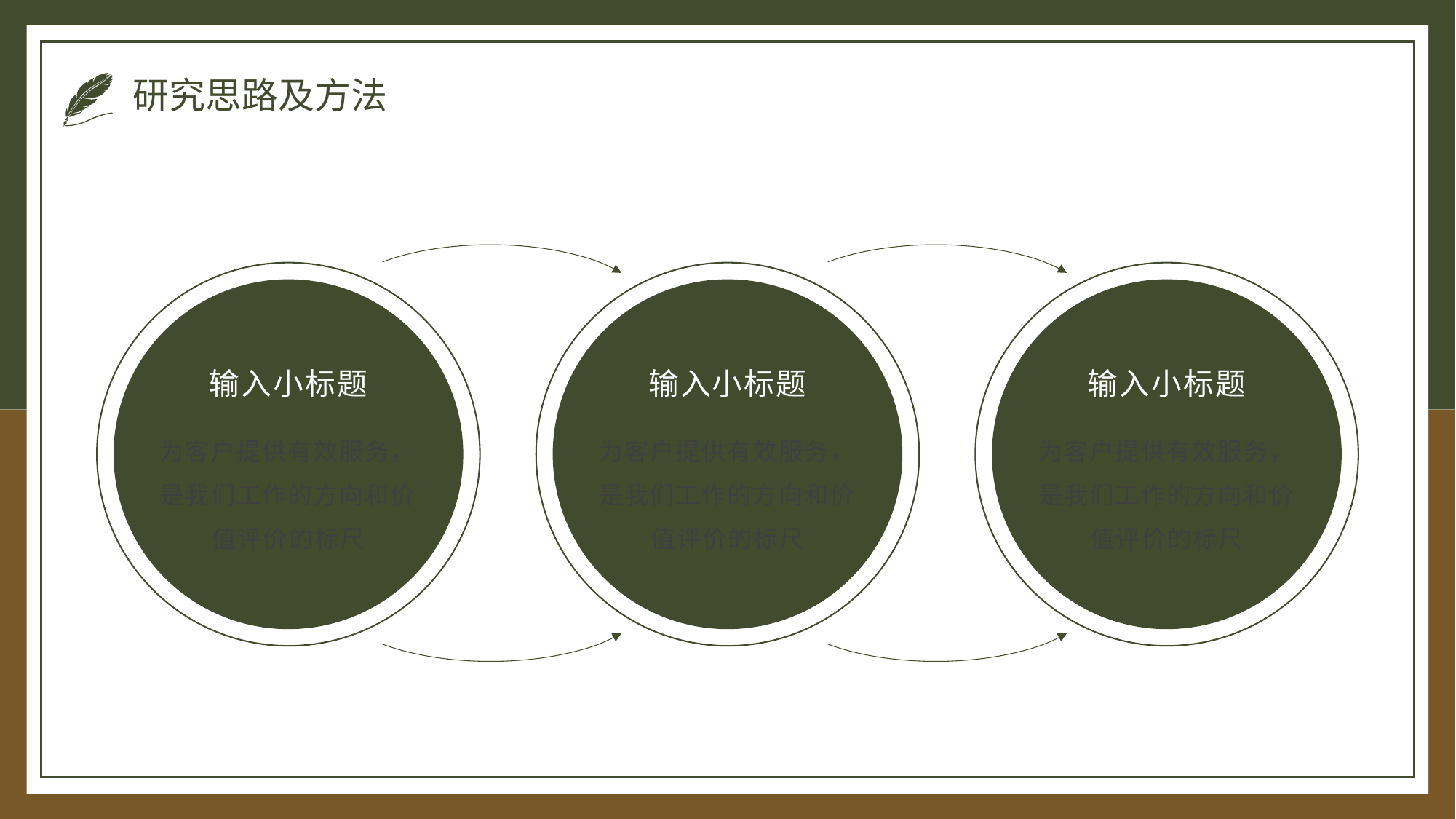

# 研究思路及方法

输入小标题
为客户提供有效服务，是我们工作的方向和价值评价的标尺

输入小标题
为客户提供有效服务，是我们工作的方向和价值评价的标尺

输入小标题
为客户提供有效服务，是我们工作的方向和价值评价的标尺